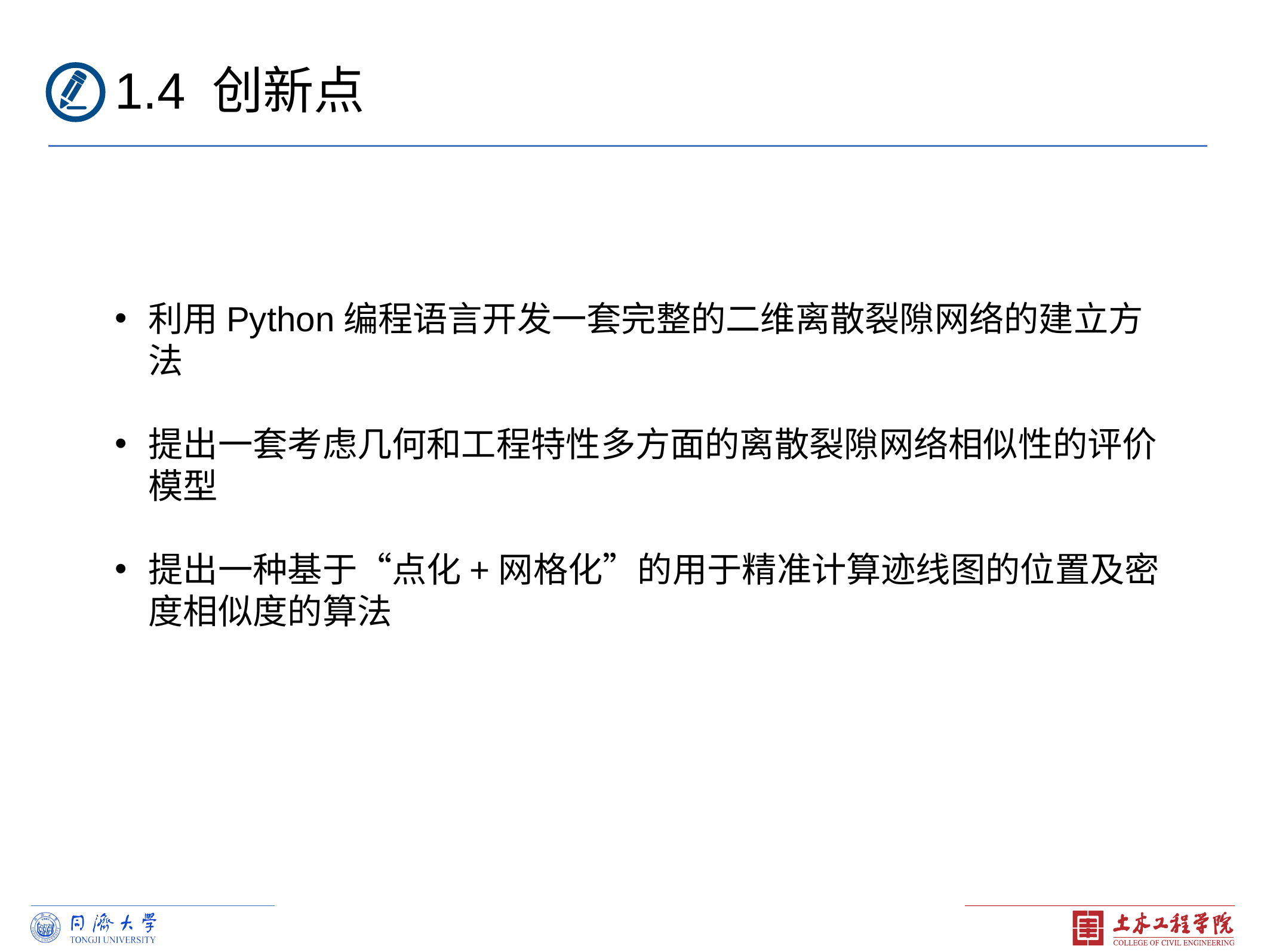

1.4 创新点
利用Python编程语言开发一套完整的二维离散裂隙网络的建立方法

提出一套考虑几何和工程特性多方面的离散裂隙网络相似性的评价模型

提出一种基于“点化+网格化”的用于精准计算迹线图的位置及密度相似度的算法